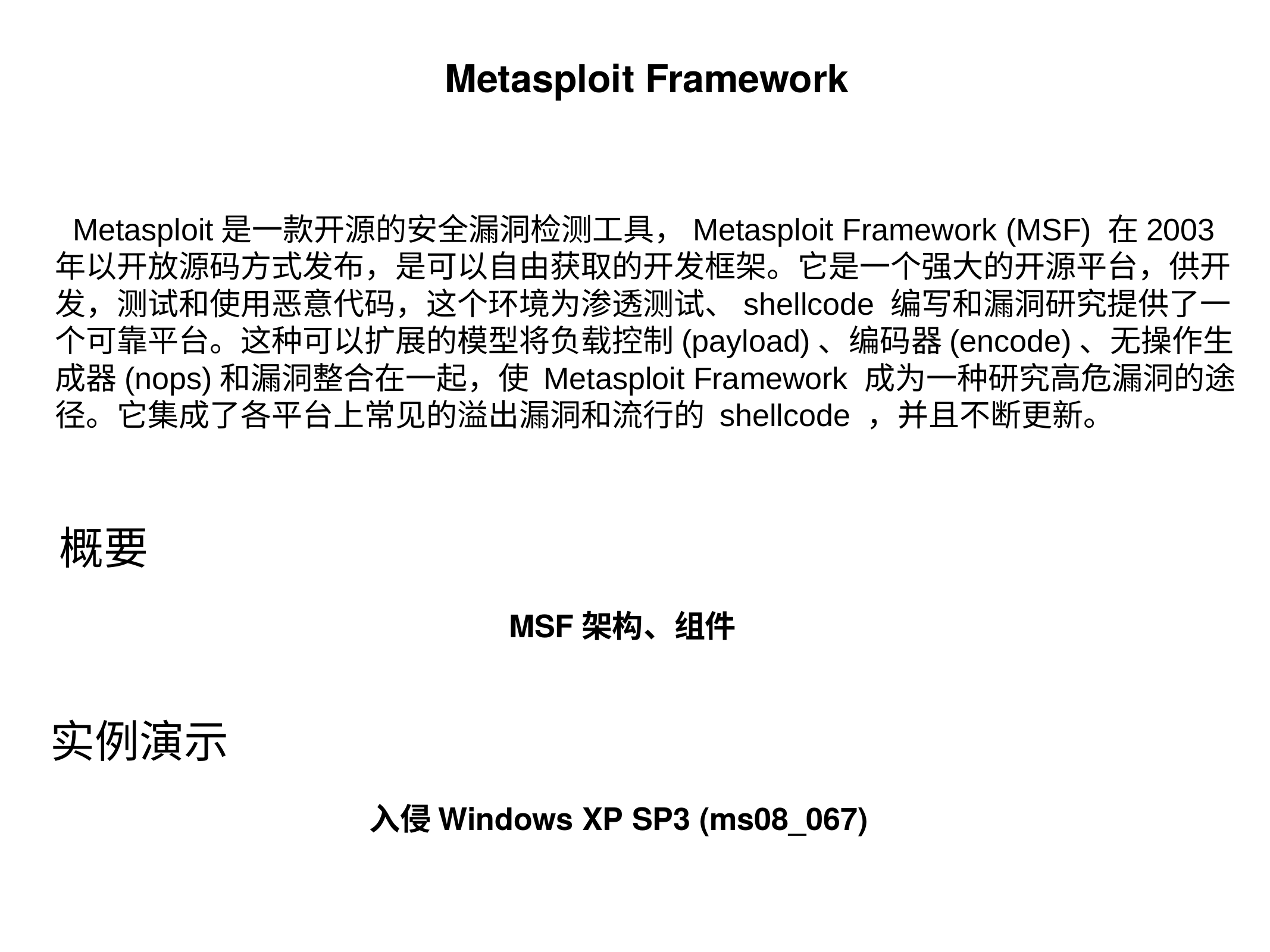

Metasploit Framework
  Metasploit是一款开源的安全漏洞检测工具，Metasploit Framework (MSF) 在2003年以开放源码方式发布，是可以自由获取的开发框架。它是一个强大的开源平台，供开发，测试和使用恶意代码，这个环境为渗透测试、shellcode 编写和漏洞研究提供了一个可靠平台。这种可以扩展的模型将负载控制(payload)、编码器(encode)、无操作生成器(nops)和漏洞整合在一起，使 Metasploit Framework 成为一种研究高危漏洞的途径。它集成了各平台上常见的溢出漏洞和流行的 shellcode ，并且不断更新。
概要
MSF架构、组件
实例演示
入侵Windows XP SP3 (ms08_067)